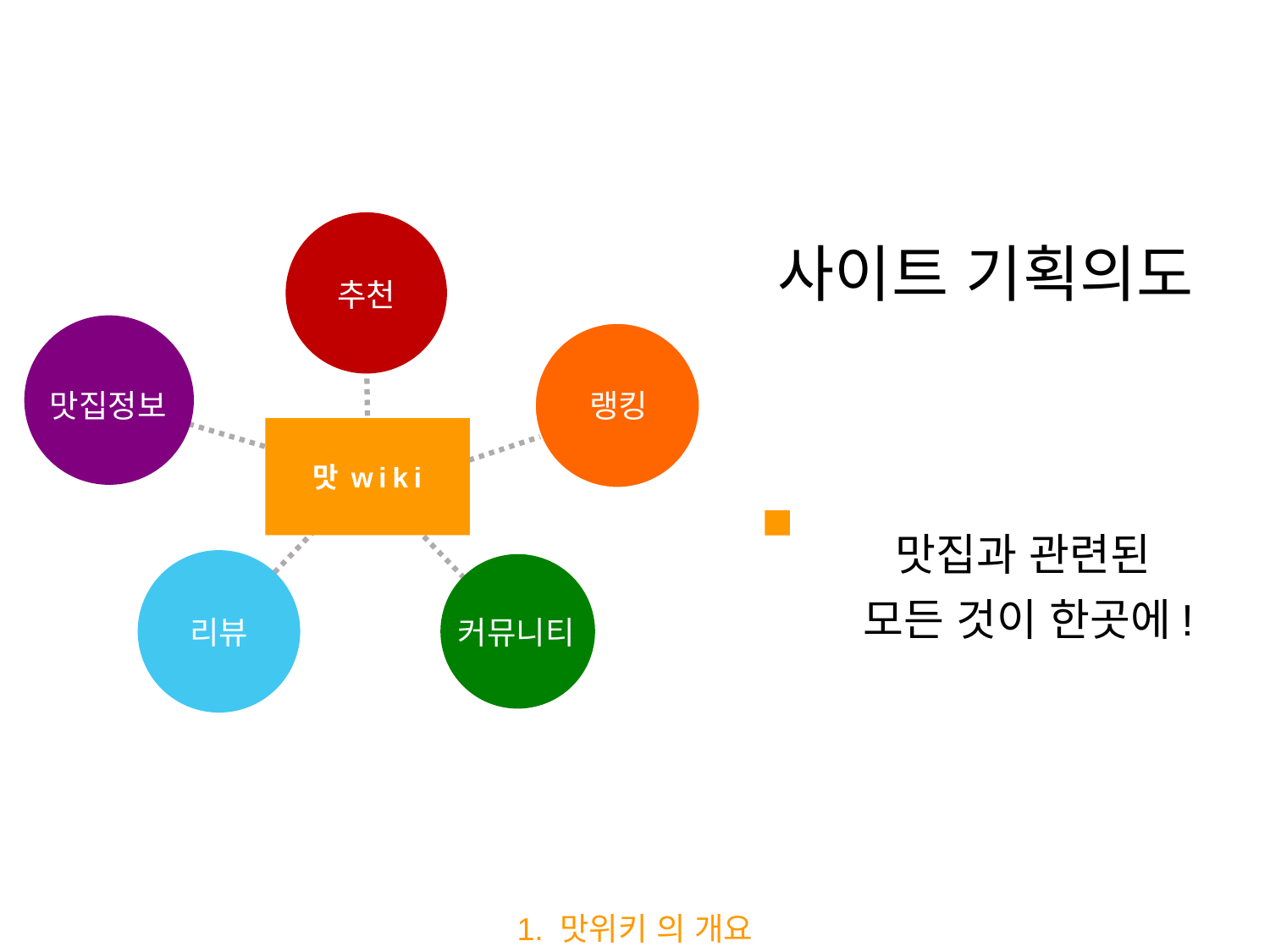

# 사이트 기획의도

추천

맛집정보
랭킹
맛wiki

맛집과 관련된
모든 것이 한곳에!

리뷰
커뮤니티
1. 맛위키 의 개요